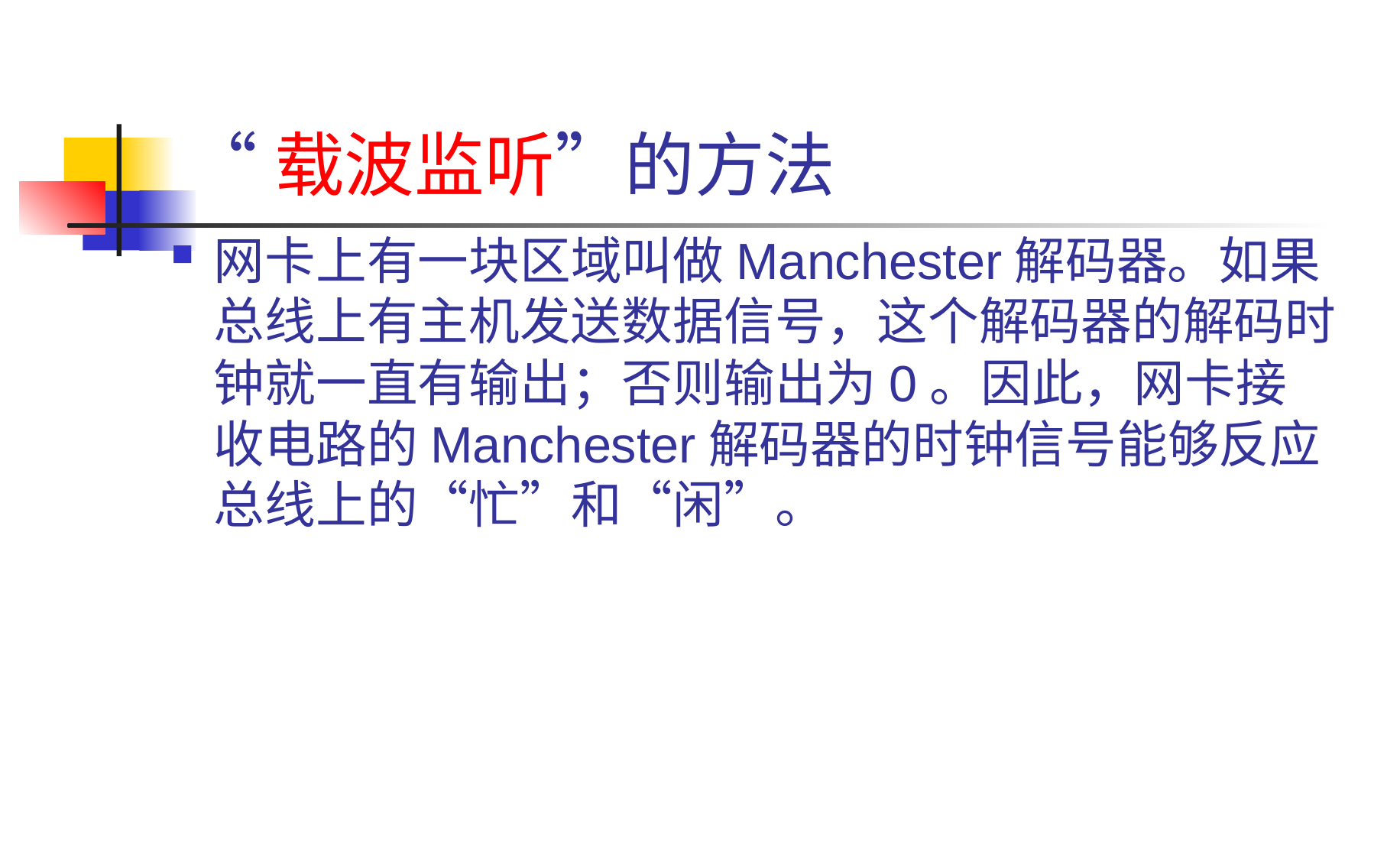

# “载波监听”的方法
网卡上有一块区域叫做Manchester解码器。如果总线上有主机发送数据信号，这个解码器的解码时钟就一直有输出；否则输出为0。因此，网卡接收电路的Manchester解码器的时钟信号能够反应总线上的“忙”和“闲”。